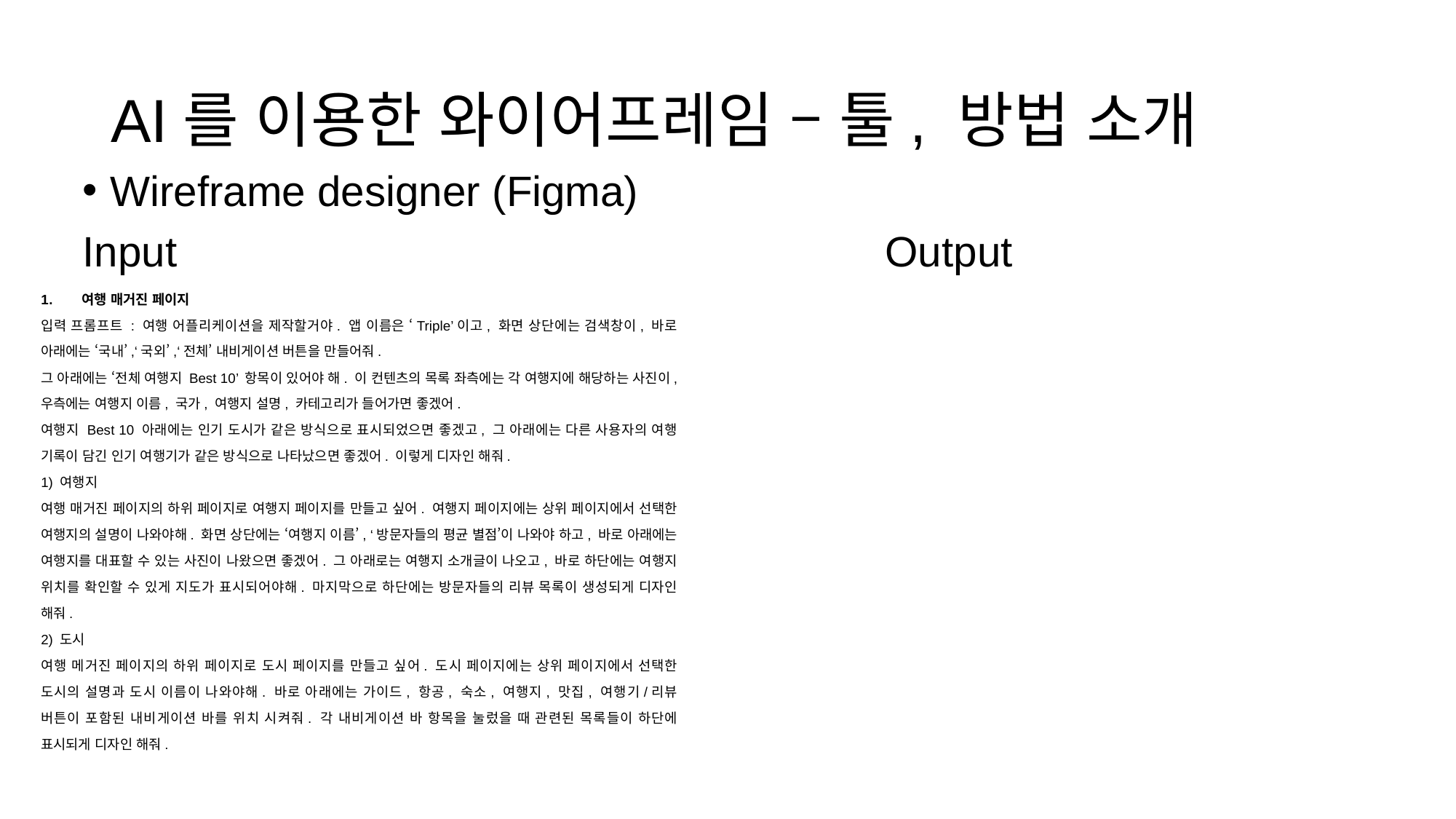

# AI를 이용한 와이어프레임 – 툴, 방법 소개
Wireframe designer (Figma)
Input                                                            Output
여행 매거진 페이지
입력 프롬프트 : 여행 어플리케이션을 제작할거야. 앱 이름은 ‘Triple’이고, 화면 상단에는 검색창이, 바로 아래에는 ‘국내’,‘국외’,‘전체’ 내비게이션 버튼을 만들어줘.
그 아래에는 ‘전체 여행지 Best 10’ 항목이 있어야 해. 이 컨텐츠의 목록 좌측에는 각 여행지에 해당하는 사진이, 우측에는 여행지 이름, 국가, 여행지 설명, 카테고리가 들어가면 좋겠어.
여행지 Best 10 아래에는 인기 도시가 같은 방식으로 표시되었으면 좋겠고, 그 아래에는 다른 사용자의 여행 기록이 담긴 인기 여행기가 같은 방식으로 나타났으면 좋겠어. 이렇게 디자인 해줘.
1) 여행지
여행 매거진 페이지의 하위 페이지로 여행지 페이지를 만들고 싶어. 여행지 페이지에는 상위 페이지에서 선택한 여행지의 설명이 나와야해. 화면 상단에는 ‘여행지 이름’, ‘방문자들의 평균 별점’이 나와야 하고, 바로 아래에는 여행지를 대표할 수 있는 사진이 나왔으면 좋겠어. 그 아래로는 여행지 소개글이 나오고, 바로 하단에는 여행지 위치를 확인할 수 있게 지도가 표시되어야해. 마지막으로 하단에는 방문자들의 리뷰 목록이 생성되게 디자인 해줘.
2) 도시
여행 메거진 페이지의 하위 페이지로 도시 페이지를 만들고 싶어. 도시 페이지에는 상위 페이지에서 선택한 도시의 설명과 도시 이름이 나와야해. 바로 아래에는 가이드, 항공, 숙소, 여행지, 맛집, 여행기/리뷰 버튼이 포함된 내비게이션 바를 위치 시켜줘. 각 내비게이션 바 항목을 눌렀을 때 관련된 목록들이 하단에 표시되게 디자인 해줘.